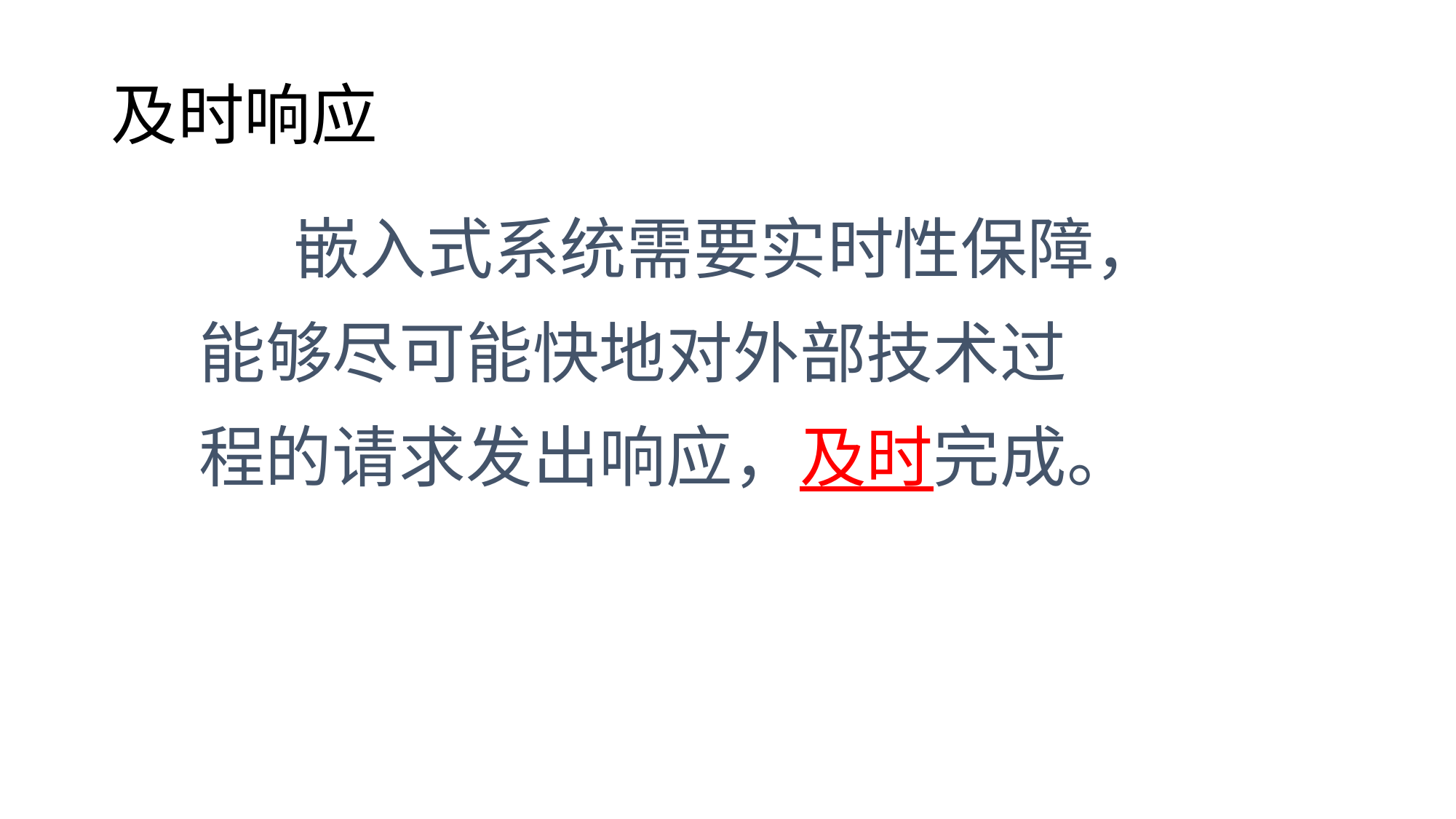

# 及时响应
        嵌入式系统需要实时性保障，能够尽可能快地对外部技术过程的请求发出响应，及时完成。